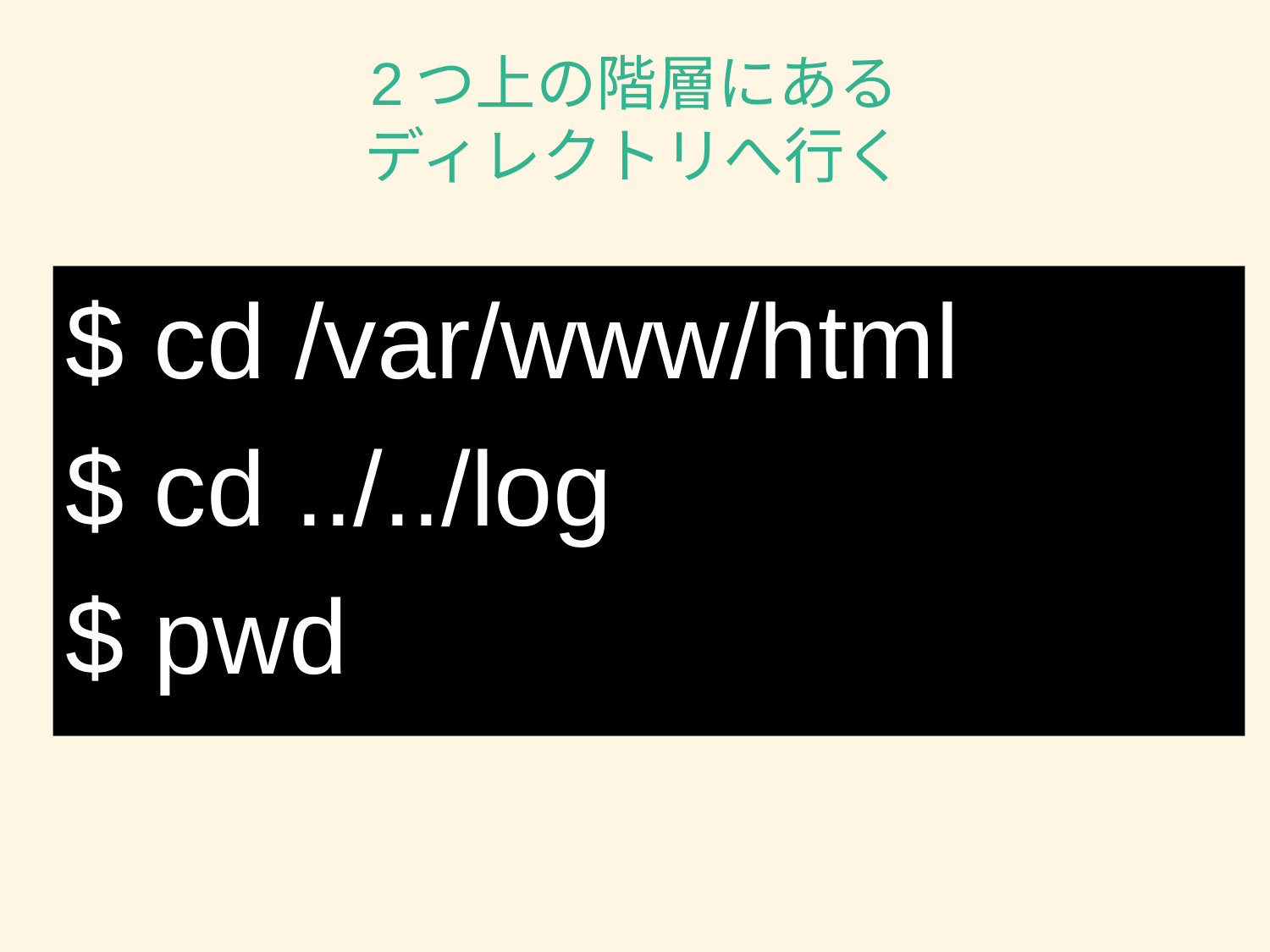

# 2つ上の階層にある ディレクトリへ行く
$ cd /var/www/html
$ cd ../../log
$ pwd